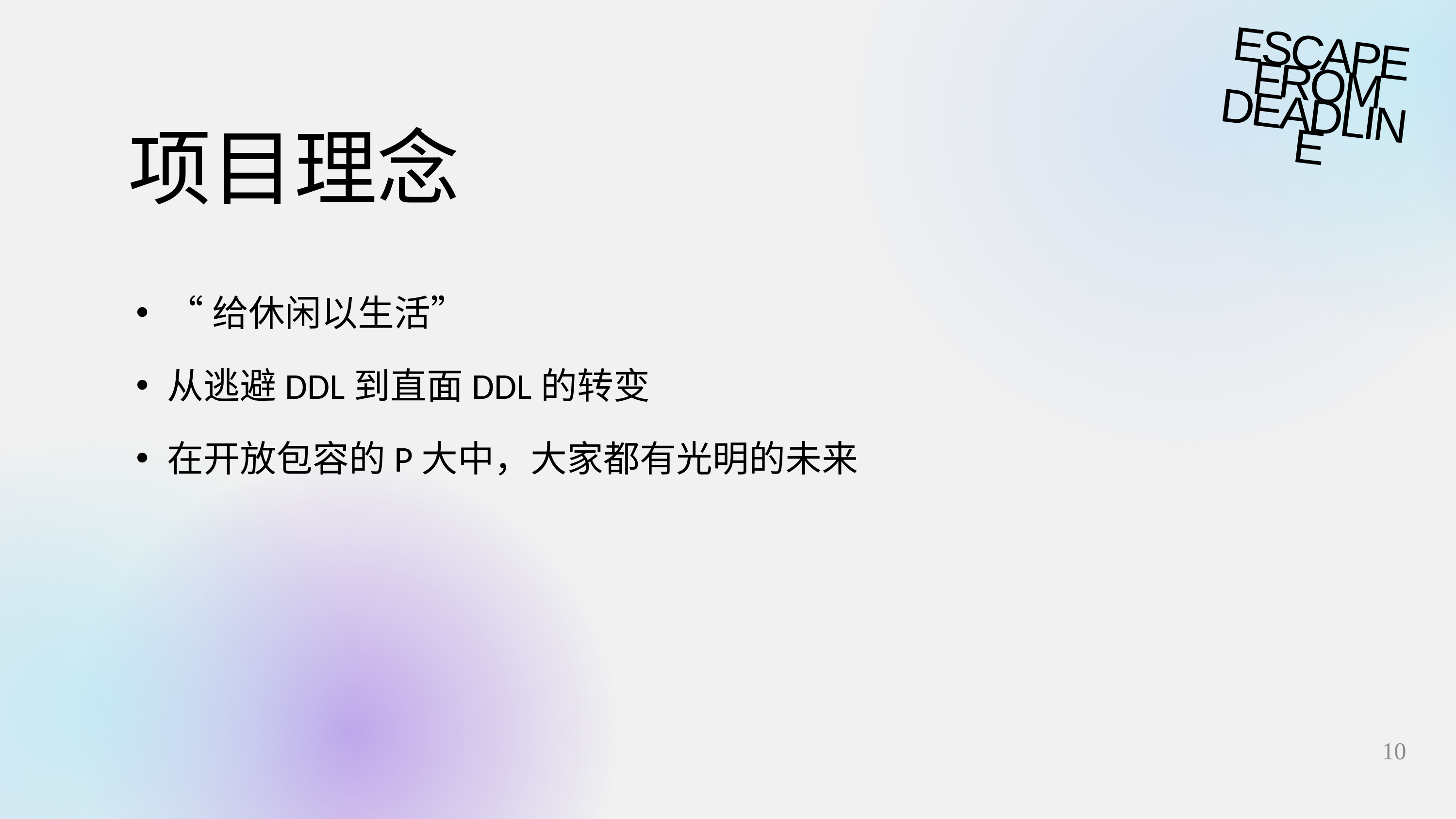

ESCAPE FROM DEADLINE
项目理念
“给休闲以生活”
从逃避DDL到直面DDL的转变
在开放包容的P大中，大家都有光明的未来

10